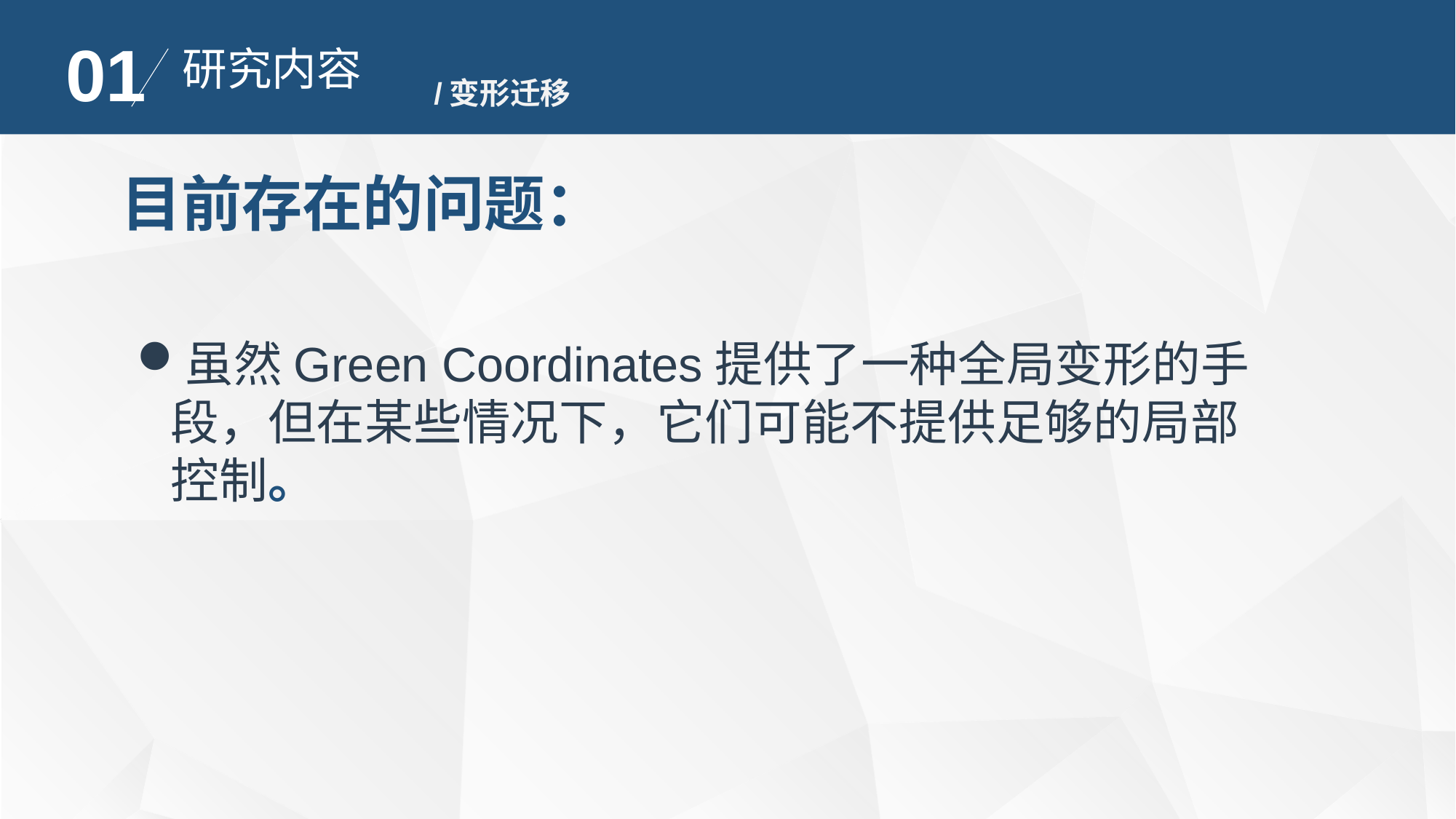

01
研究内容
/变形迁移
目前存在的问题：
虽然Green Coordinates提供了一种全局变形的手段，但在某些情况下，它们可能不提供足够的局部控制。